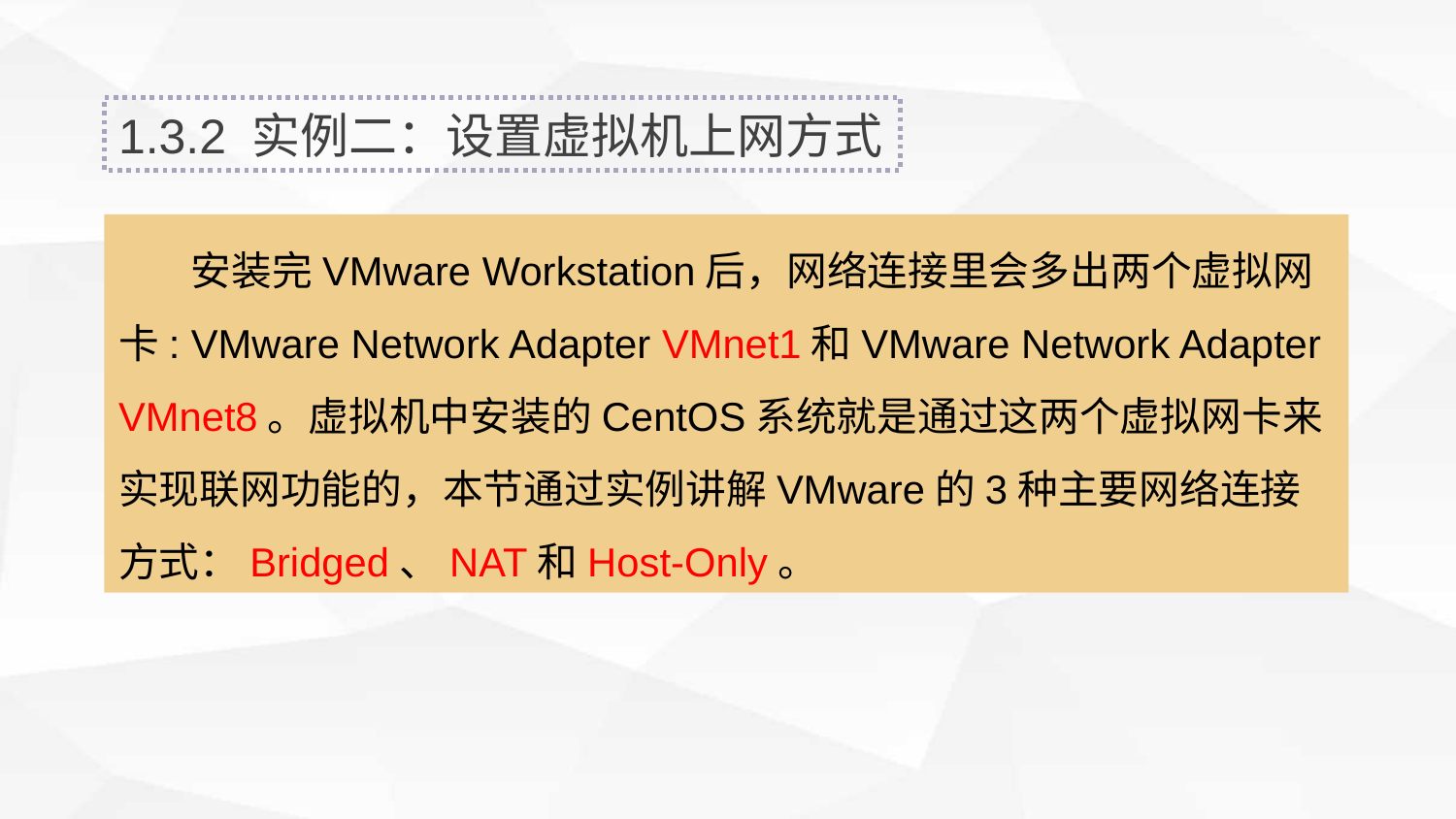

1.3.2 实例二：设置虚拟机上网方式
       安装完VMware Workstation后，网络连接里会多出两个虚拟网卡: VMware Network Adapter VMnet1和VMware Network Adapter VMnet8。虚拟机中安装的CentOS系统就是通过这两个虚拟网卡来实现联网功能的，本节通过实例讲解VMware的3种主要网络连接方式：Bridged、NAT和Host-Only。